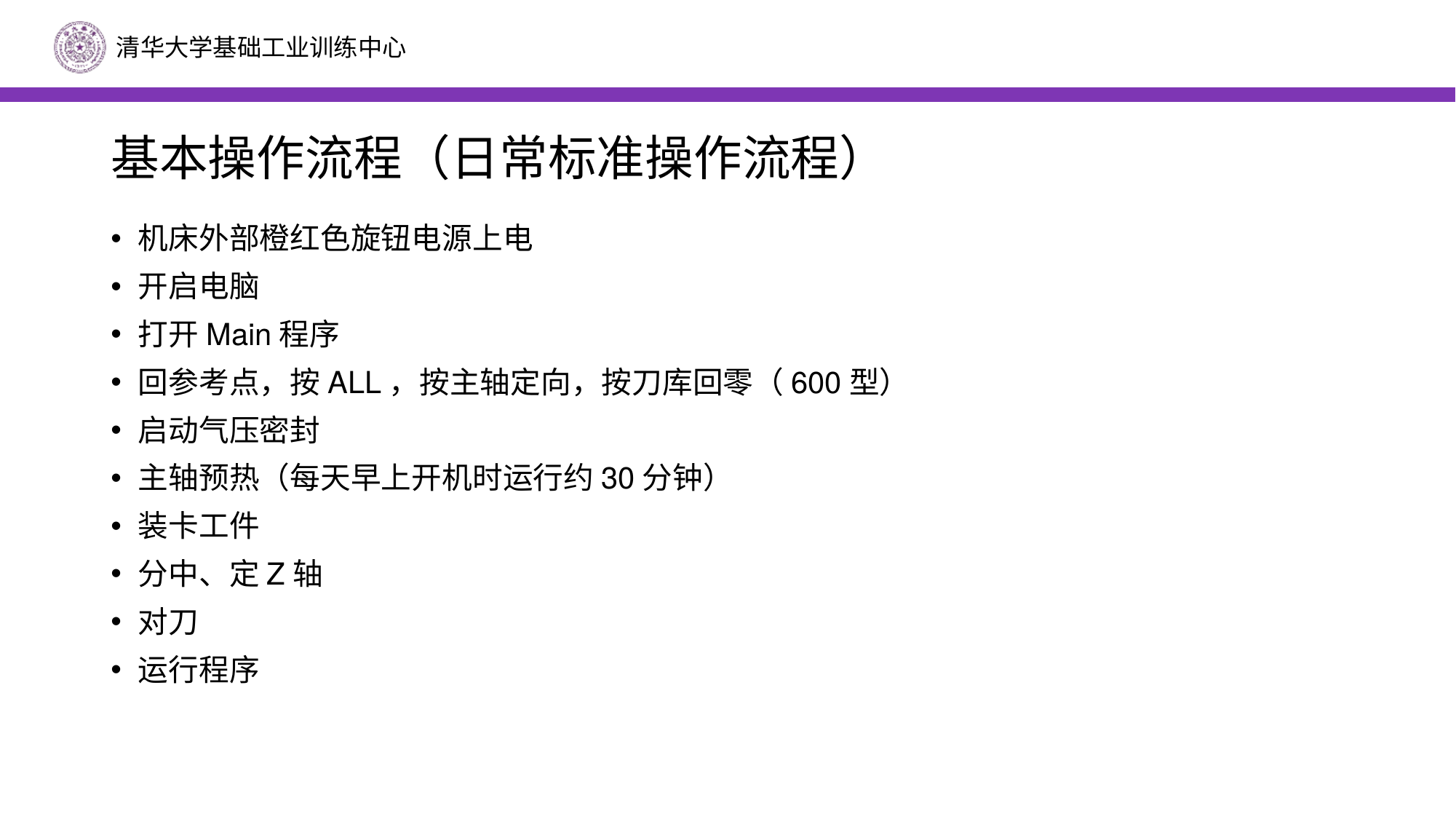

# 基本操作流程（日常标准操作流程）
机床外部橙红色旋钮电源上电
开启电脑
打开Main程序
回参考点，按ALL，按主轴定向，按刀库回零（600型）
启动气压密封
主轴预热（每天早上开机时运行约30分钟）
装卡工件
分中、定Z轴
对刀
运行程序